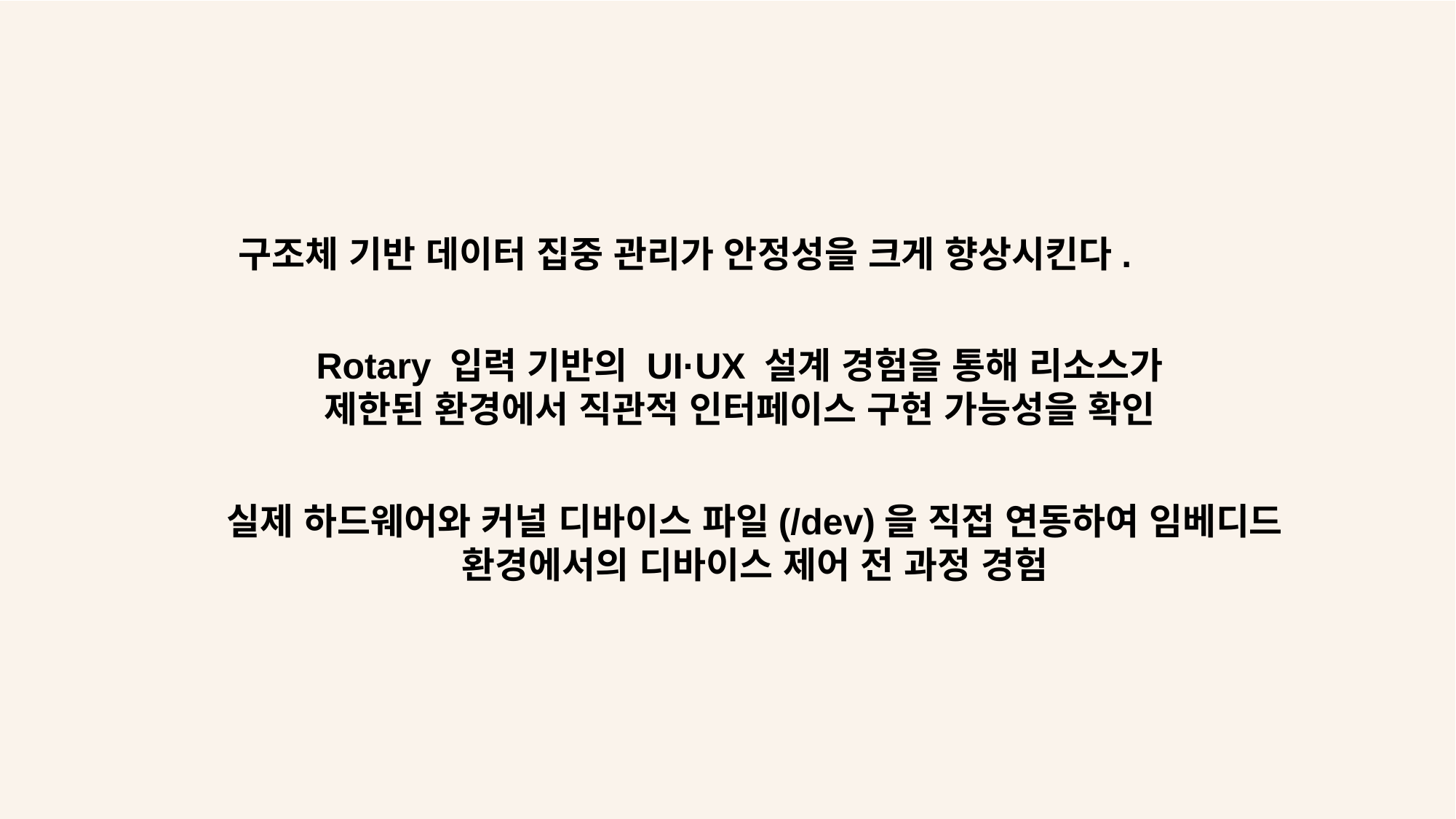

구조체 기반 데이터 집중 관리가 안정성을 크게 향상시킨다.
Rotary 입력 기반의 UI·UX 설계 경험을 통해 리소스가 제한된 환경에서 직관적 인터페이스 구현 가능성을 확인
실제 하드웨어와 커널 디바이스 파일(/dev)을 직접 연동하여 임베디드 환경에서의 디바이스 제어 전 과정 경험